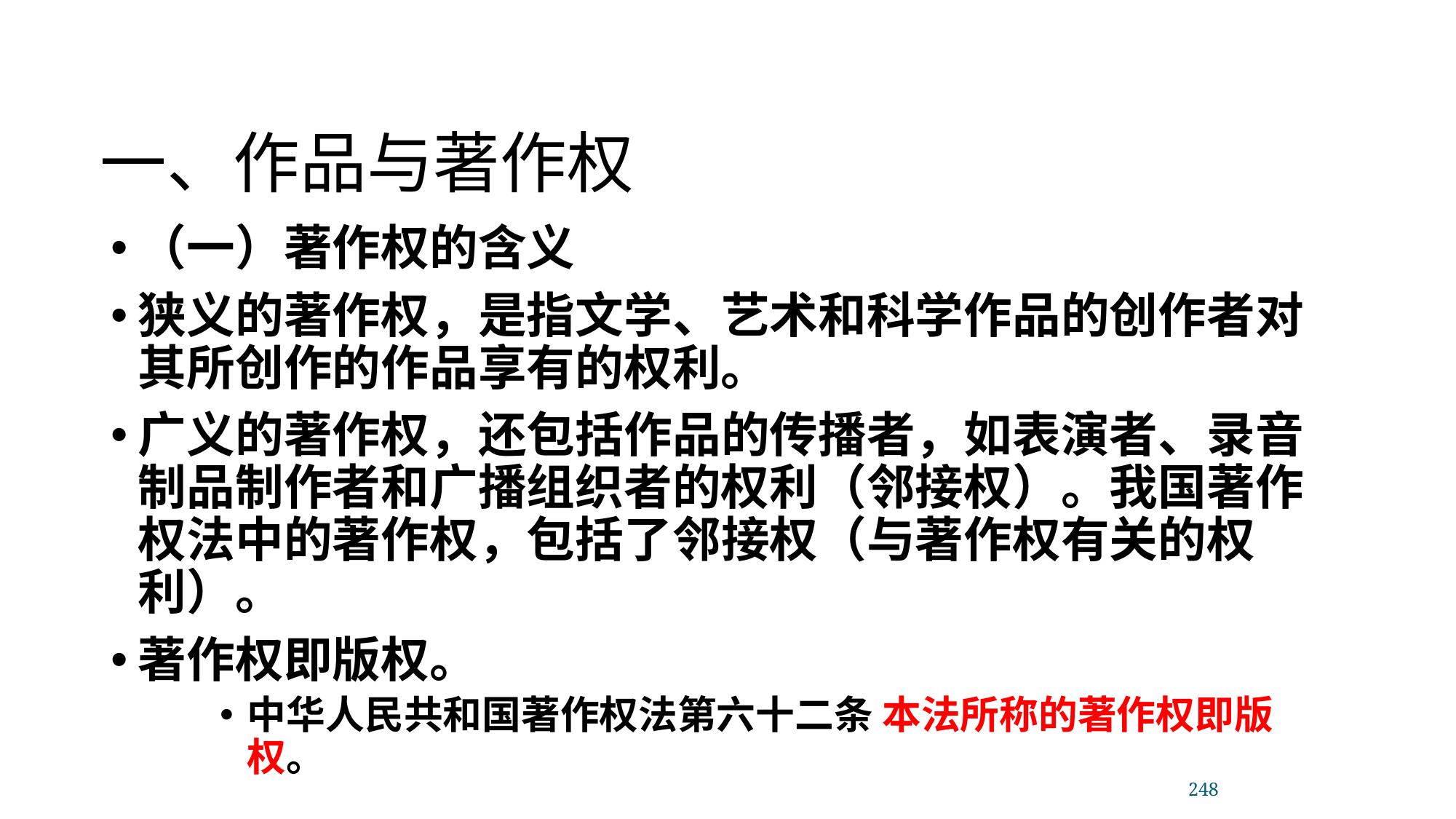

一、作品与著作权
（一）著作权的含义
狭义的著作权，是指文学、艺术和科学作品的创作者对其所创作的作品享有的权利。
广义的著作权，还包括作品的传播者，如表演者、录音制品制作者和广播组织者的权利（邻接权）。我国著作权法中的著作权，包括了邻接权（与著作权有关的权利）。
著作权即版权。
中华人民共和国著作权法第六十二条 本法所称的著作权即版权。

248